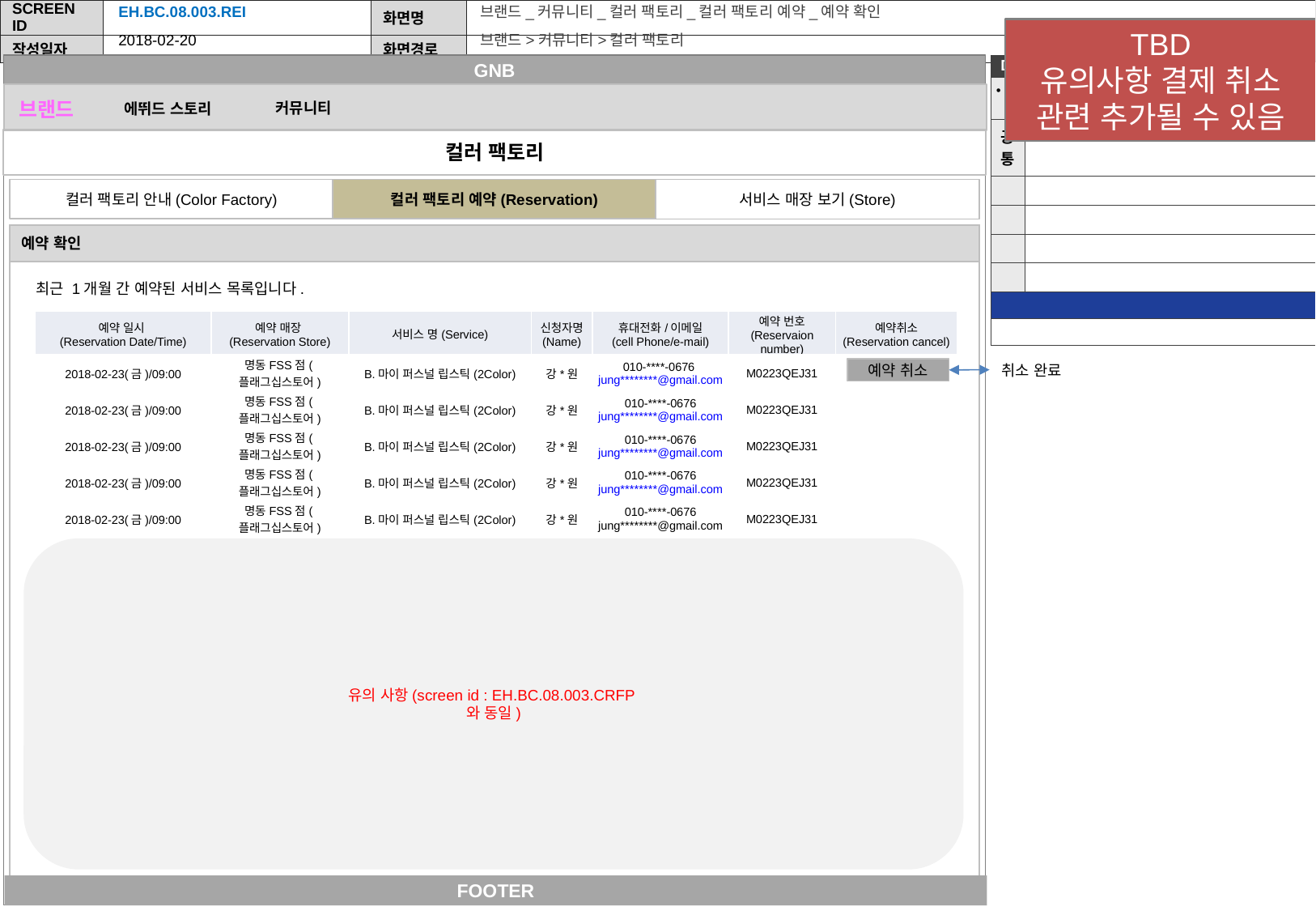

EH.BC.08.003.REI
브랜드_커뮤니티_컬러 팩토리_컬러 팩토리 예약_예약 확인
TBD
유의사항 결제 취소 관련 추가될 수 있음
2018-02-20
브랜드>커뮤니티>컬러 팩토리

GNB
| Description |  |
| --- | --- |
| https://www.etudehouse.com/kr/ko/colorFactory.do#Reserve |  |
| 공통 | MO와 요건 동일 |
|  |  |
|  |  |
|  |  |
|  |  |
|  |  |
|  |  |

브랜드
커뮤니티
에뛰드 스토리
컬러 팩토리
컬러 팩토리 안내(Color Factory)
컬러 팩토리 예약(Reservation)
서비스 매장 보기(Store)

예약 확인
최근 1개월 간 예약된 서비스 목록입니다.
| 예약 일시 (Reservation Date/Time) | 예약 매장 (Reservation Store) | 서비스 명(Service) | 신청자명 (Name) | 휴대전화/이메일 (cell Phone/e-mail) | 예약 번호 (Reservaion number) | 예약취소 (Reservation cancel) |
| --- | --- | --- | --- | --- | --- | --- |
| 2018-02-23(금)/09:00 | 명동FSS점(플래그십스토어) | B.마이 퍼스널 립스틱(2Color) | 강\*원 | 010-\*\*\*\*-0676 jung\*\*\*\*\*\*\*\*@gmail.com | M0223QEJ31 |  |
| 2018-02-23(금)/09:00 | 명동FSS점(플래그십스토어) | B.마이 퍼스널 립스틱(2Color) | 강\*원 | 010-\*\*\*\*-0676 jung\*\*\*\*\*\*\*\*@gmail.com | M0223QEJ31 |  |
| 2018-02-23(금)/09:00 | 명동FSS점(플래그십스토어) | B.마이 퍼스널 립스틱(2Color) | 강\*원 | 010-\*\*\*\*-0676 jung\*\*\*\*\*\*\*\*@gmail.com | M0223QEJ31 |  |
| 2018-02-23(금)/09:00 | 명동FSS점(플래그십스토어) | B.마이 퍼스널 립스틱(2Color) | 강\*원 | 010-\*\*\*\*-0676 jung\*\*\*\*\*\*\*\*@gmail.com | M0223QEJ31 |  |
| 2018-02-23(금)/09:00 | 명동FSS점(플래그십스토어) | B.마이 퍼스널 립스틱(2Color) | 강\*원 | 010-\*\*\*\*-0676 jung\*\*\*\*\*\*\*\*@gmail.com | M0223QEJ31 |  |
취소 완료
예약 취소
유의 사항(screen id : EH.BC.08.003.CRFP
와 동일)
FOOTER
FOOTER